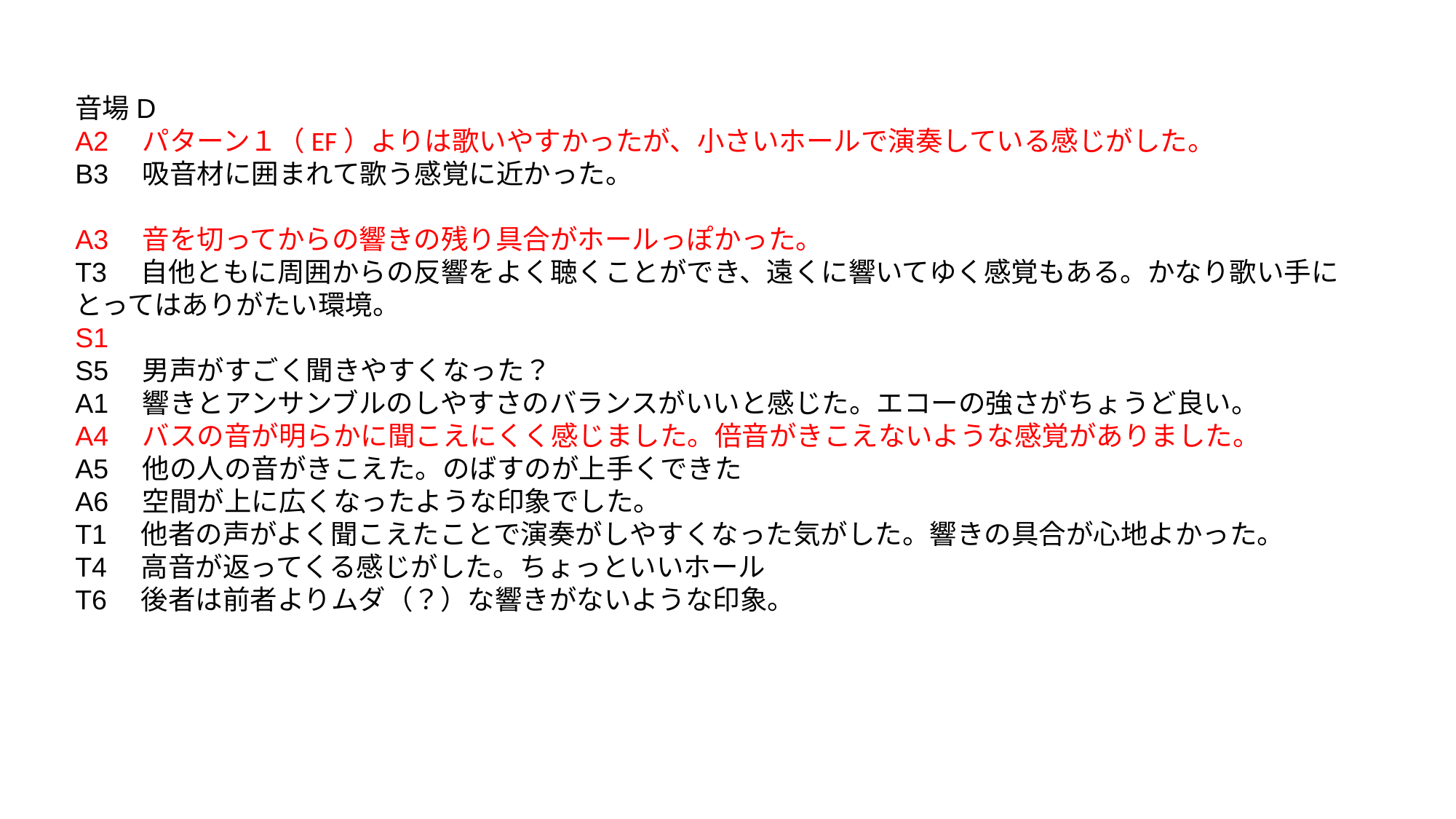

音場D
A2　パターン１（EF）よりは歌いやすかったが、小さいホールで演奏している感じがした。
B3　吸音材に囲まれて歌う感覚に近かった。

A3　音を切ってからの響きの残り具合がホールっぽかった。
T3　自他ともに周囲からの反響をよく聴くことができ、遠くに響いてゆく感覚もある。かなり歌い手にとってはありがたい環境。
S1
S5　男声がすごく聞きやすくなった？
A1　響きとアンサンブルのしやすさのバランスがいいと感じた。エコーの強さがちょうど良い。
A4　バスの音が明らかに聞こえにくく感じました。倍音がきこえないような感覚がありました。
A5　他の人の音がきこえた。のばすのが上手くできた
A6　空間が上に広くなったような印象でした。
T1　他者の声がよく聞こえたことで演奏がしやすくなった気がした。響きの具合が心地よかった。
T4　高音が返ってくる感じがした。ちょっといいホール
T6　後者は前者よりムダ（？）な響きがないような印象。